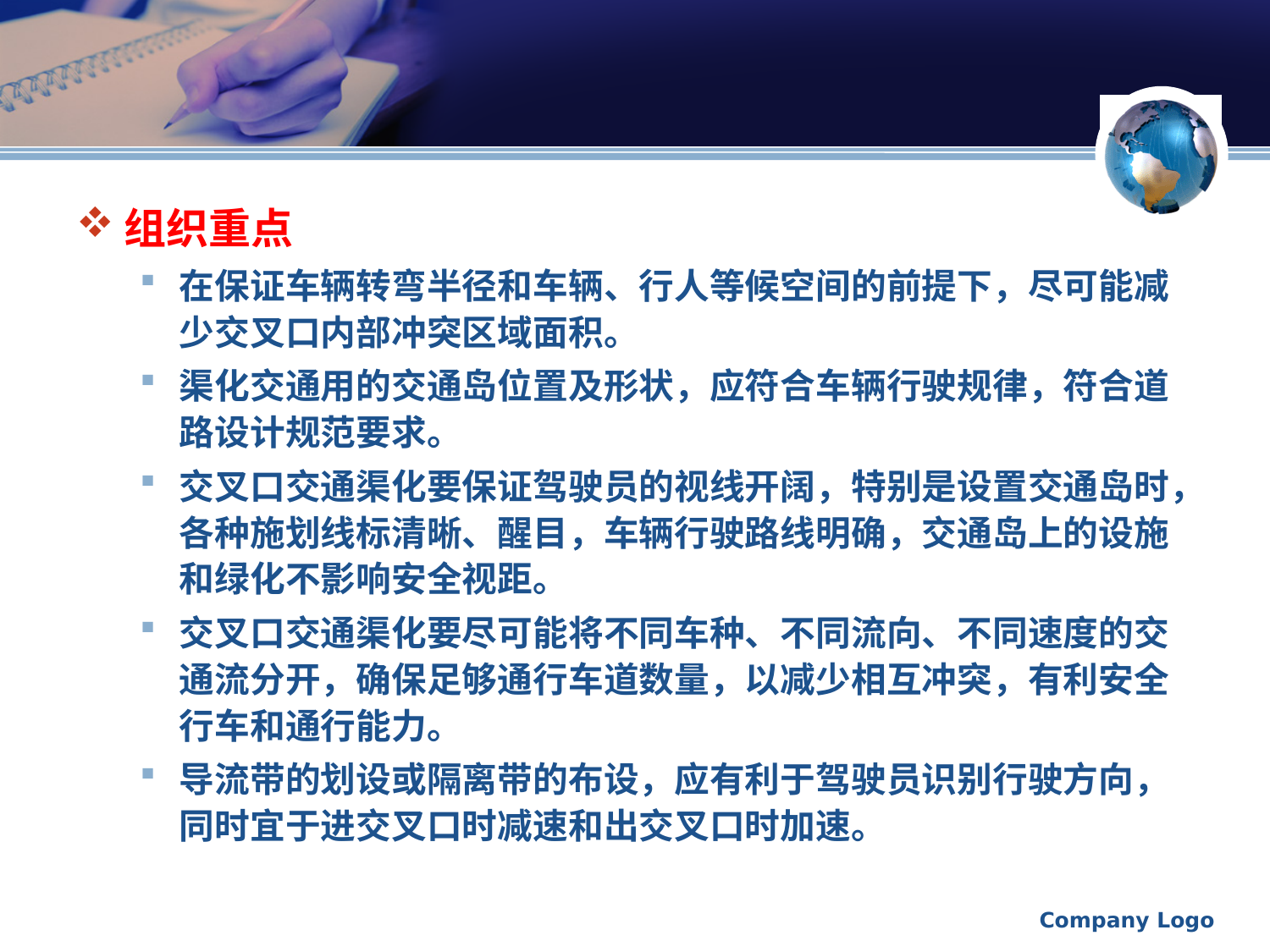

#
组织重点
在保证车辆转弯半径和车辆、行人等候空间的前提下，尽可能减少交叉口内部冲突区域面积。
渠化交通用的交通岛位置及形状，应符合车辆行驶规律，符合道路设计规范要求。
交叉口交通渠化要保证驾驶员的视线开阔，特别是设置交通岛时，各种施划线标清晰、醒目，车辆行驶路线明确，交通岛上的设施和绿化不影响安全视距。
交叉口交通渠化要尽可能将不同车种、不同流向、不同速度的交通流分开，确保足够通行车道数量，以减少相互冲突，有利安全行车和通行能力。
导流带的划设或隔离带的布设，应有利于驾驶员识别行驶方向，同时宜于进交叉口时减速和出交叉口时加速。

Company Logo